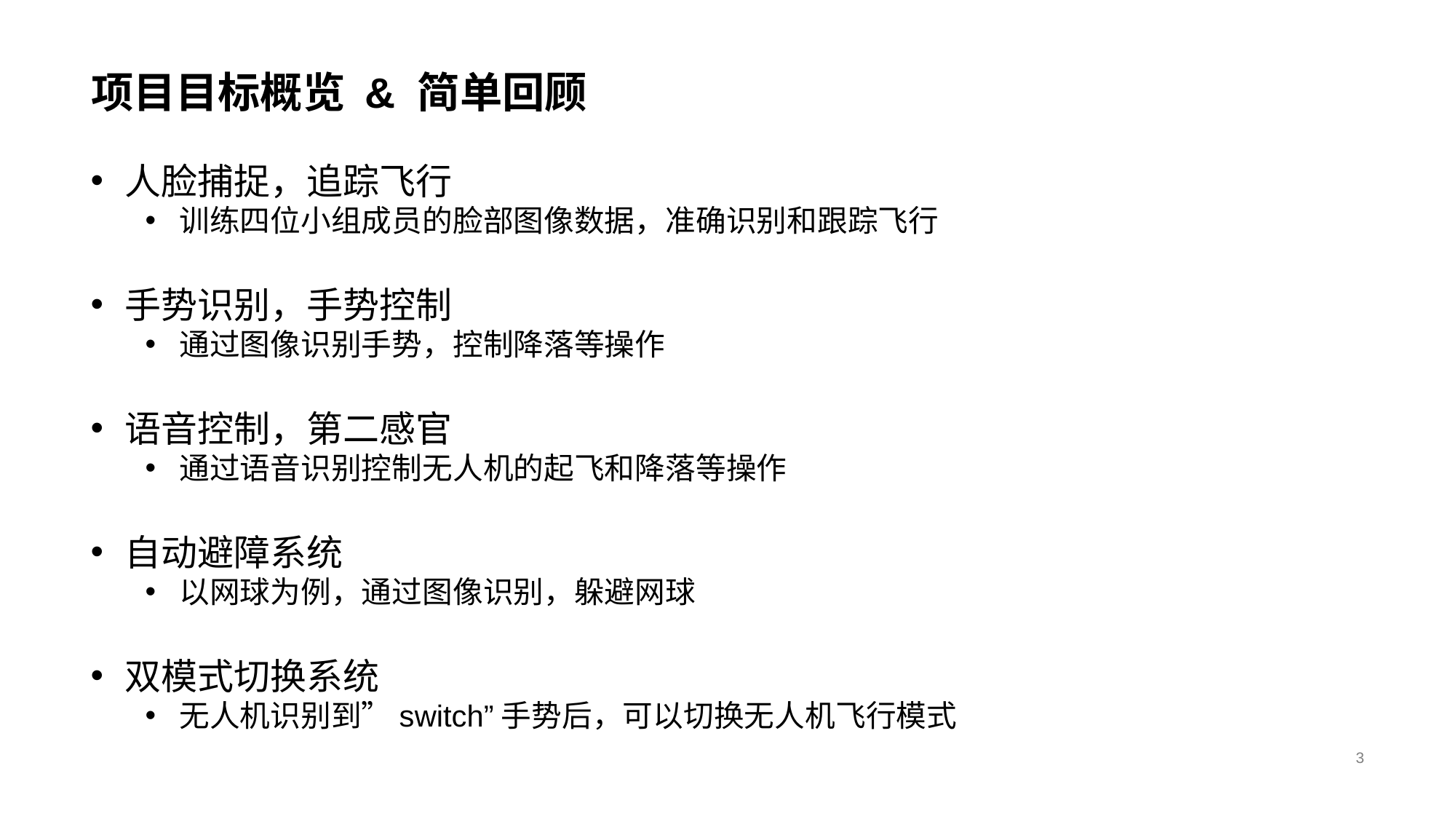

# 项目目标概览 & 简单回顾
人脸捕捉，追踪飞行
训练四位小组成员的脸部图像数据，准确识别和跟踪飞行

手势识别，手势控制
通过图像识别手势，控制降落等操作

语音控制，第二感官
通过语音识别控制无人机的起飞和降落等操作

自动避障系统
以网球为例，通过图像识别，躲避网球

双模式切换系统
无人机识别到”switch”手势后，可以切换无人机飞行模式
3